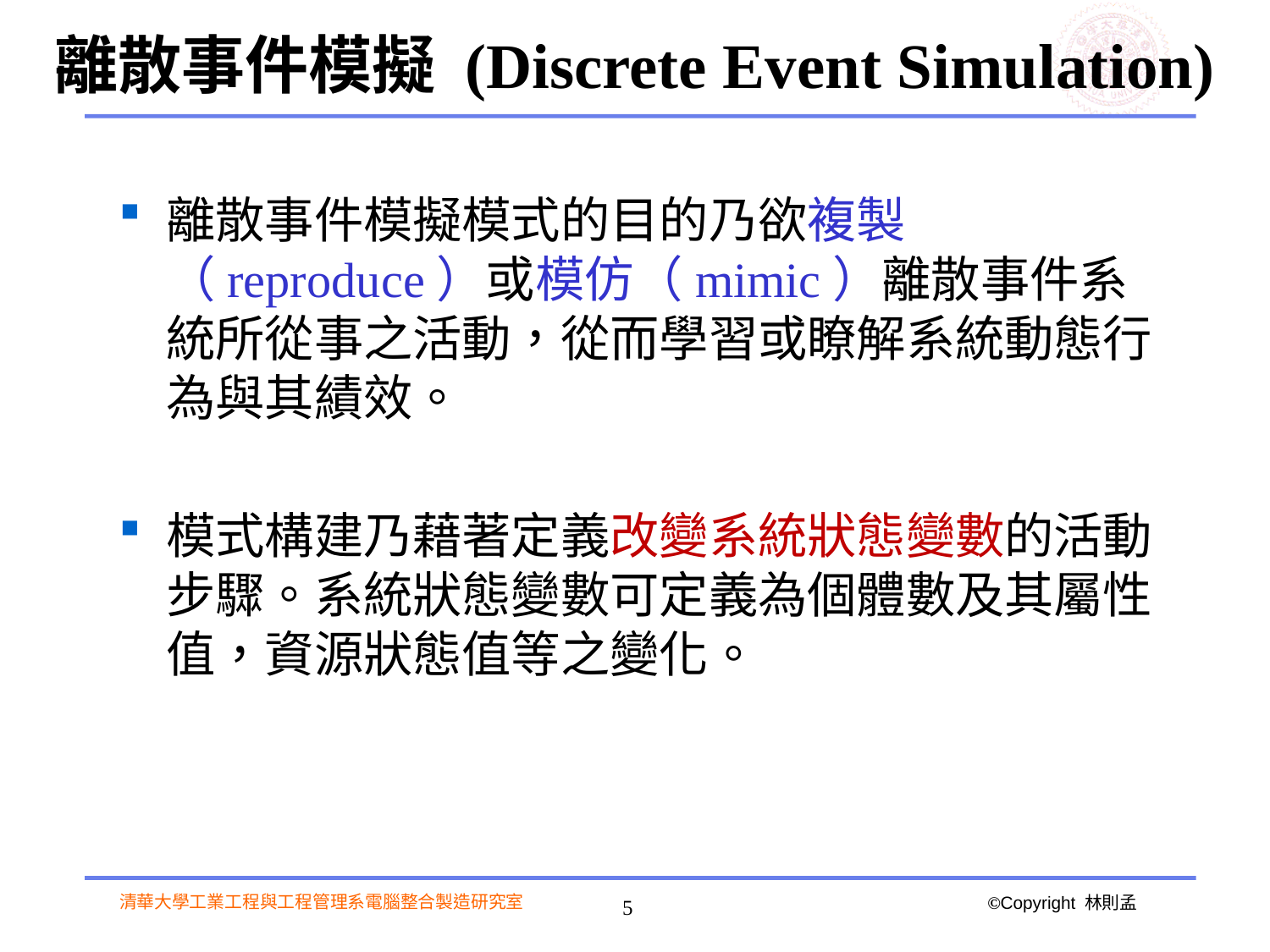

# 離散事件模擬 (Discrete Event Simulation)
離散事件模擬模式的目的乃欲複製（reproduce）或模仿（mimic）離散事件系統所從事之活動，從而學習或瞭解系統動態行為與其績效。

模式構建乃藉著定義改變系統狀態變數的活動步驟。系統狀態變數可定義為個體數及其屬性值，資源狀態值等之變化。